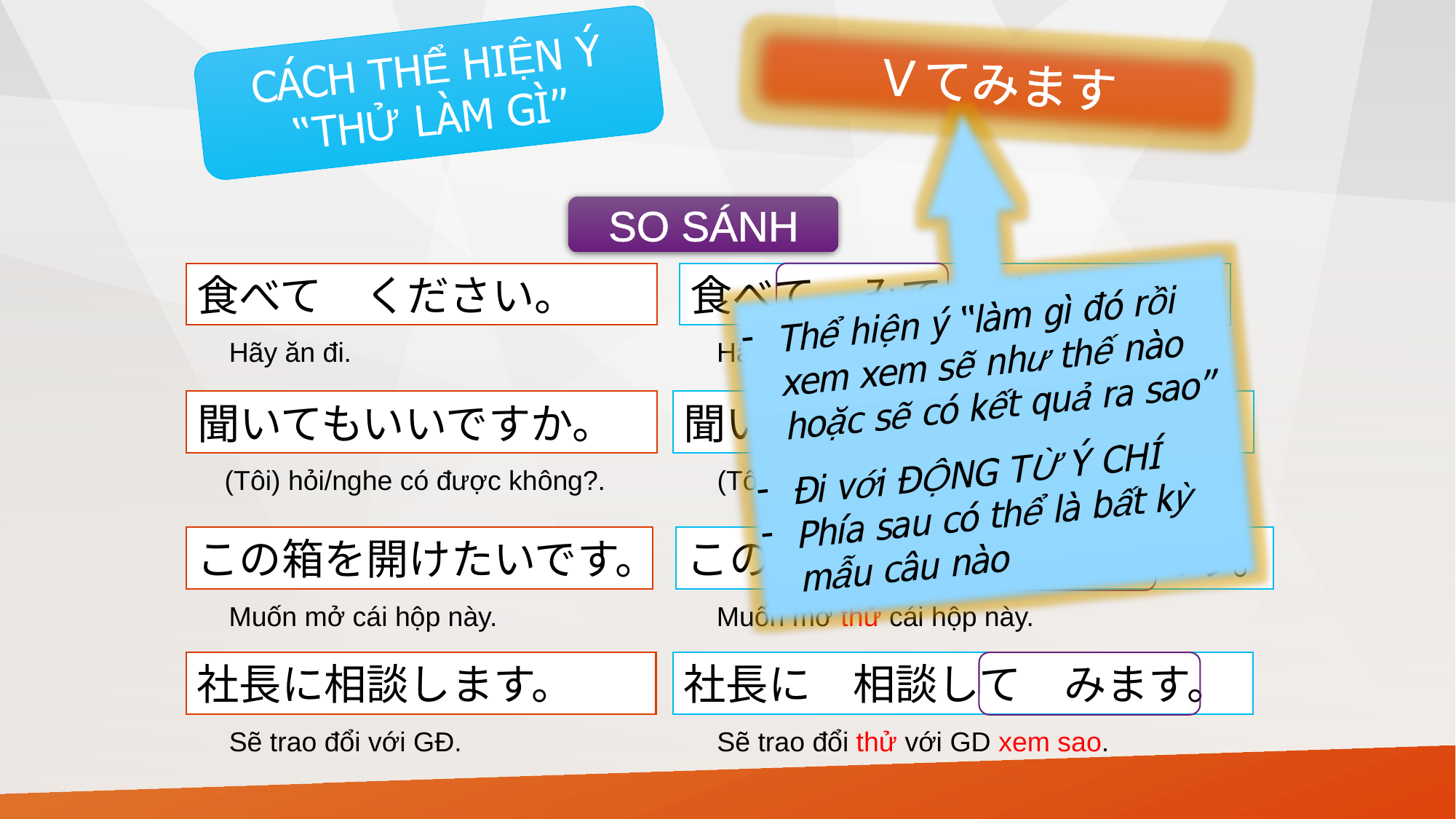

CÁCH THỂ HIỆN Ý
“THỬ LÀM GÌ”
Ｖてみます
Thể hiện ý “làm gì đó rồi xem xem sẽ như thế nào hoặc sẽ có kết quả ra sao”
Đi với ĐỘNG TỪ Ý CHÍ
Phía sau có thể là bất kỳ mẫu câu nào
SO SÁNH
食べて　ください。
食べて　みてください。

Hãy ăn đi.
Hãy ăn thử đi.

聞いてもいいですか。
聞いて　みてもいいですか。
(Tôi) hỏi/nghe thử có được không?
(Tôi) hỏi/nghe có được không?.
この箱を開けたいです。
この箱を　開けてみたいです。

Muốn mở cái hộp này.
Muốn mở thử cái hộp này.
社長に相談します。
社長に　相談して　みます。

Sẽ trao đổi thử với GD xem sao.
Sẽ trao đổi với GĐ.